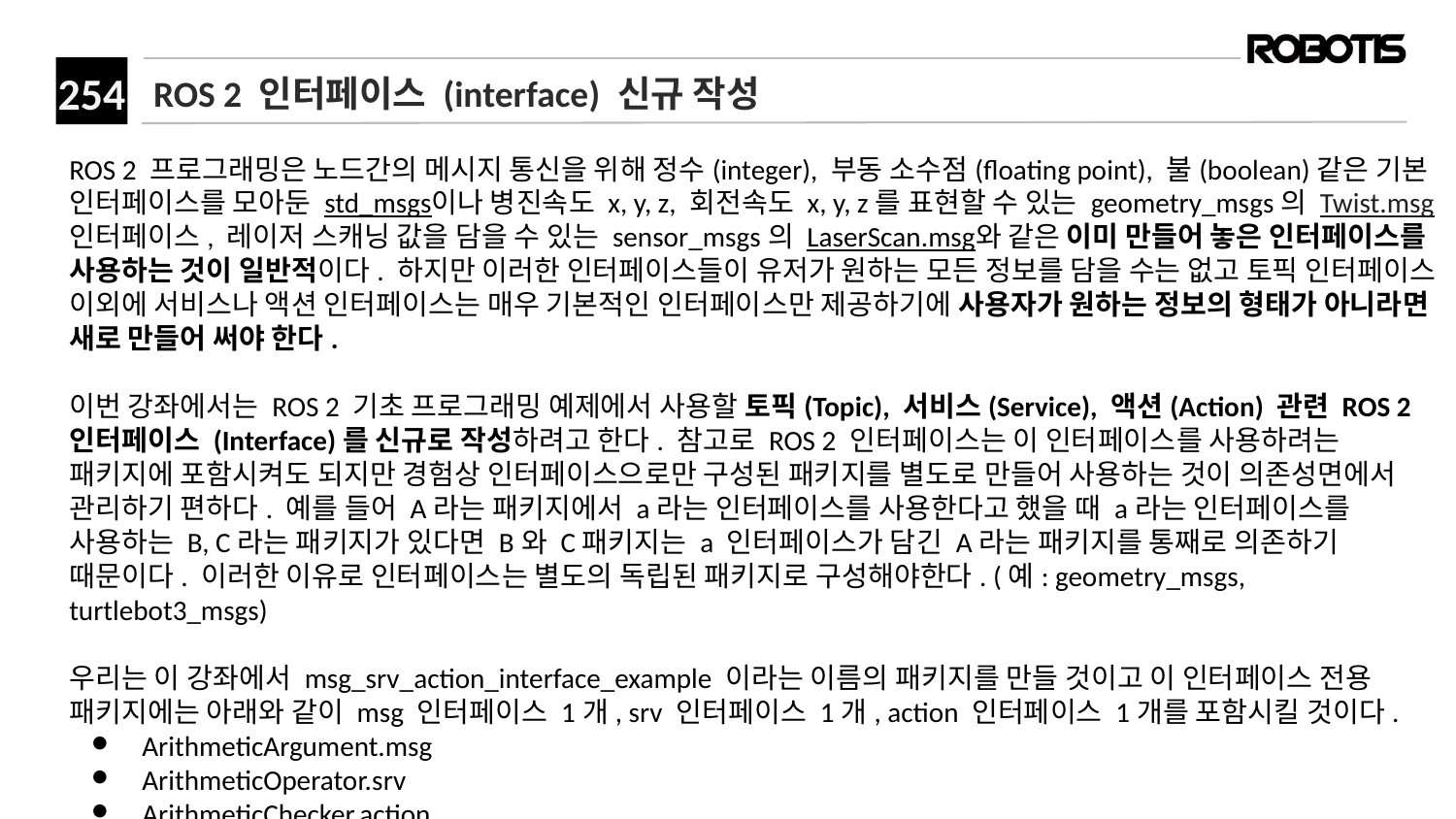

# ROS 2 인터페이스 (interface) 신규 작성
ROS 2 프로그래밍은 노드간의 메시지 통신을 위해 정수(integer), 부동 소수점(floating point), 불(boolean)같은 기본 인터페이스를 모아둔 std_msgs이나 병진속도 x, y, z, 회전속도 x, y, z를 표현할 수 있는 geometry_msgs의 Twist.msg 인터페이스, 레이저 스캐닝 값을 담을 수 있는 sensor_msgs의 LaserScan.msg와 같은 이미 만들어 놓은 인터페이스를 사용하는 것이 일반적이다. 하지만 이러한 인터페이스들이 유저가 원하는 모든 정보를 담을 수는 없고 토픽 인터페이스 이외에 서비스나 액션 인터페이스는 매우 기본적인 인터페이스만 제공하기에 사용자가 원하는 정보의 형태가 아니라면 새로 만들어 써야 한다.

이번 강좌에서는 ROS 2 기초 프로그래밍 예제에서 사용할 토픽(Topic), 서비스(Service), 액션(Action) 관련 ROS 2 인터페이스 (Interface)를 신규로 작성하려고 한다. 참고로 ROS 2 인터페이스는 이 인터페이스를 사용하려는 패키지에 포함시켜도 되지만 경험상 인터페이스으로만 구성된 패키지를 별도로 만들어 사용하는 것이 의존성면에서 관리하기 편하다. 예를 들어 A라는 패키지에서 a라는 인터페이스를 사용한다고 했을 때 a라는 인터페이스를 사용하는 B, C라는 패키지가 있다면 B와 C패키지는 a 인터페이스가 담긴 A라는 패키지를 통째로 의존하기 때문이다. 이러한 이유로 인터페이스는 별도의 독립된 패키지로 구성해야한다. (예: geometry_msgs, turtlebot3_msgs)

우리는 이 강좌에서 msg_srv_action_interface_example 이라는 이름의 패키지를 만들 것이고 이 인터페이스 전용 패키지에는 아래와 같이 msg 인터페이스 1개, srv 인터페이스 1개, action 인터페이스 1개를 포함시킬 것이다.
ArithmeticArgument.msg
ArithmeticOperator.srv
ArithmeticChecker.action